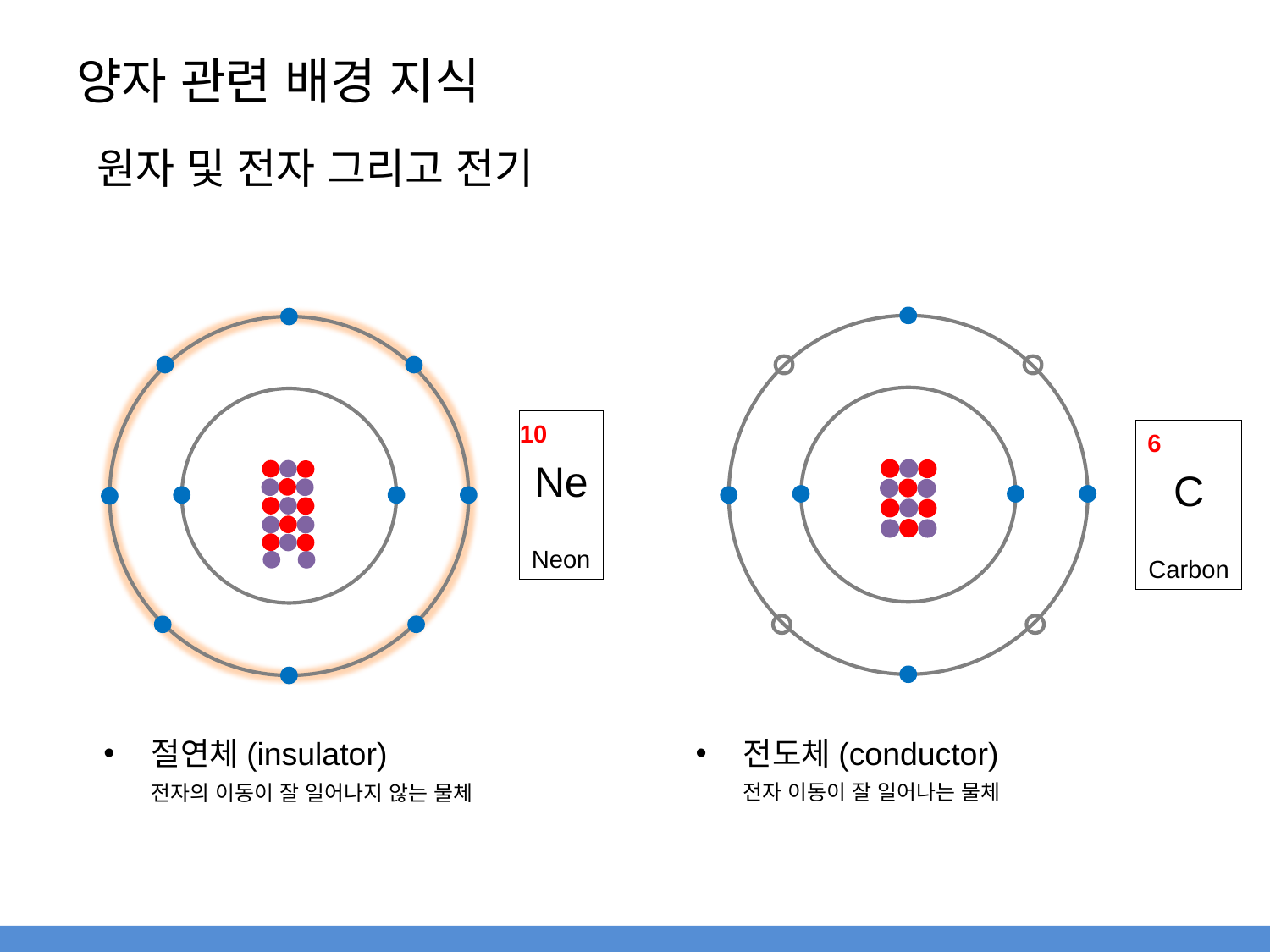

# 양자 관련 배경 지식
원자 및 전자 그리고 전기

Ne

Neon
10

C

Carbon
6
절연체(insulator)
전자의 이동이 잘 일어나지 않는 물체
전도체(conductor)
전자 이동이 잘 일어나는 물체